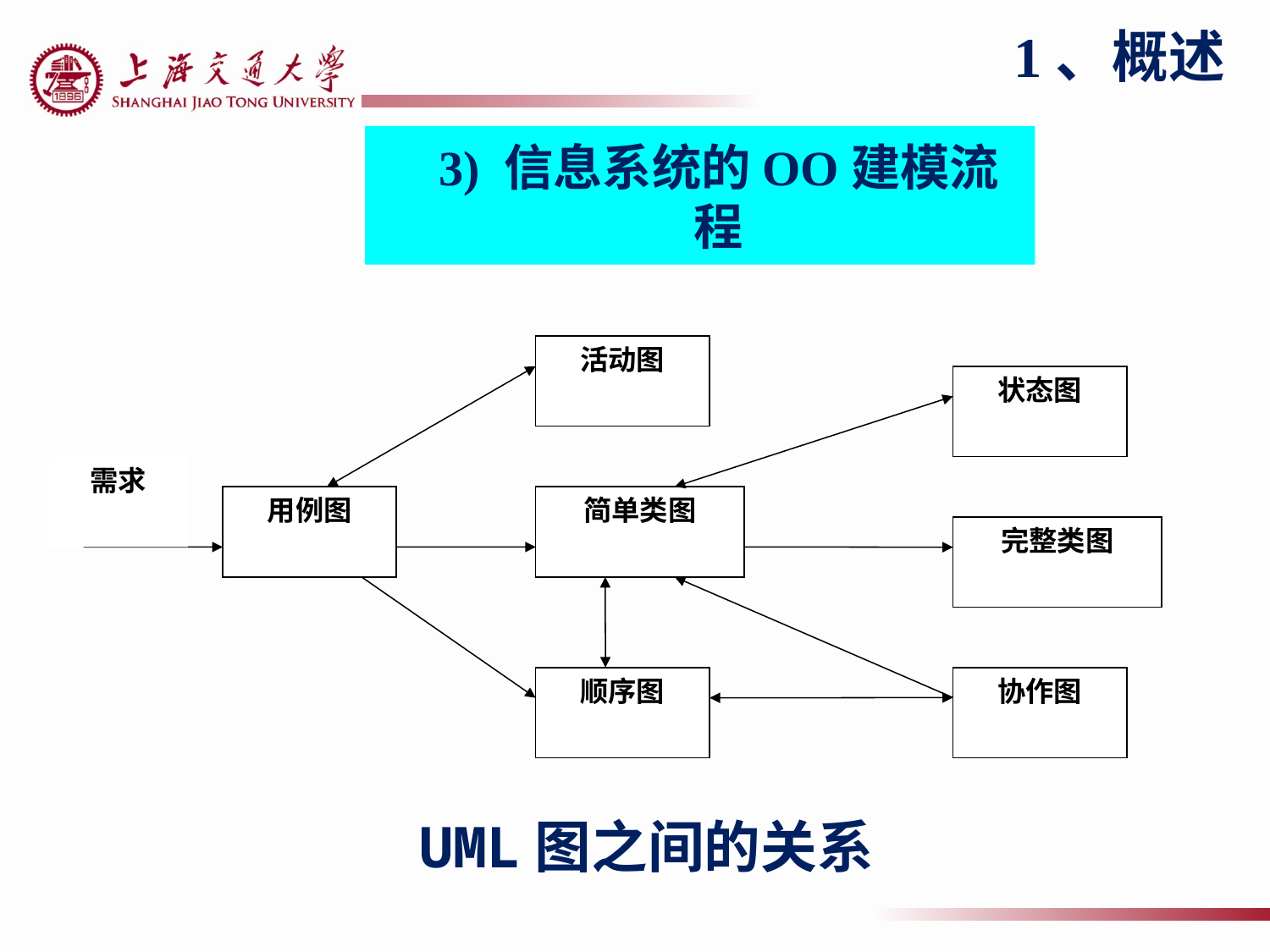

1、概述
3) 信息系统的OO建模流程

活动图

状态图

需求
用例图
简单类图
完整类图

顺序图
协作图

# UML图之间的关系